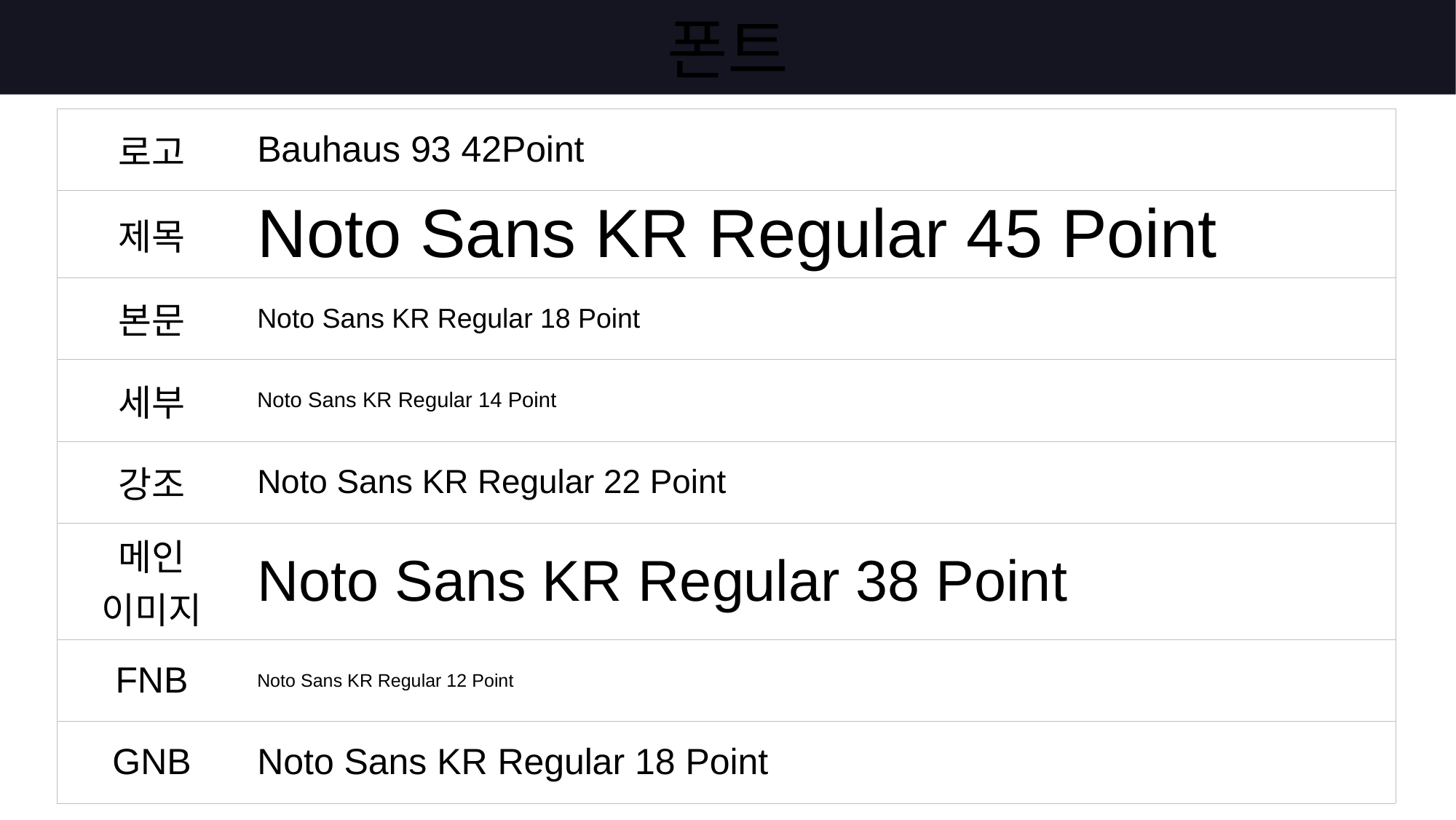

# 폰트
| 로고 | Bauhaus 93 42Point |
| --- | --- |
| 제목 | Noto Sans KR Regular 45 Point |
| 본문 | Noto Sans KR Regular 18 Point |
| 세부 | Noto Sans KR Regular 14 Point |
| 강조 | Noto Sans KR Regular 22 Point |
| 메인 이미지 | Noto Sans KR Regular 38 Point |
| FNB | Noto Sans KR Regular 12 Point |
| GNB | Noto Sans KR Regular 18 Point |